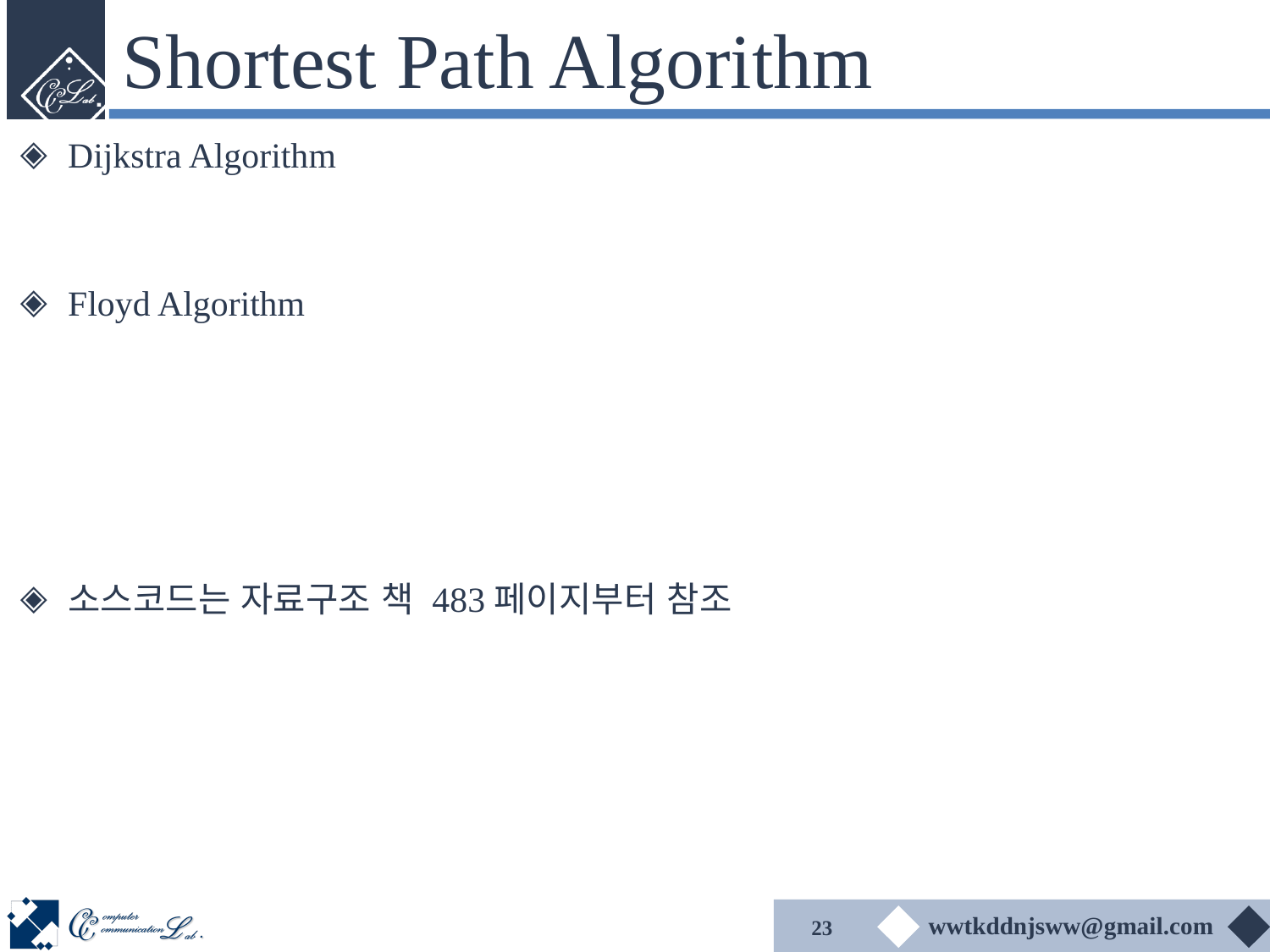

# Shortest Path Algorithm
Dijkstra Algorithm

Floyd Algorithm

소스코드는 자료구조 책 483페이지부터 참조